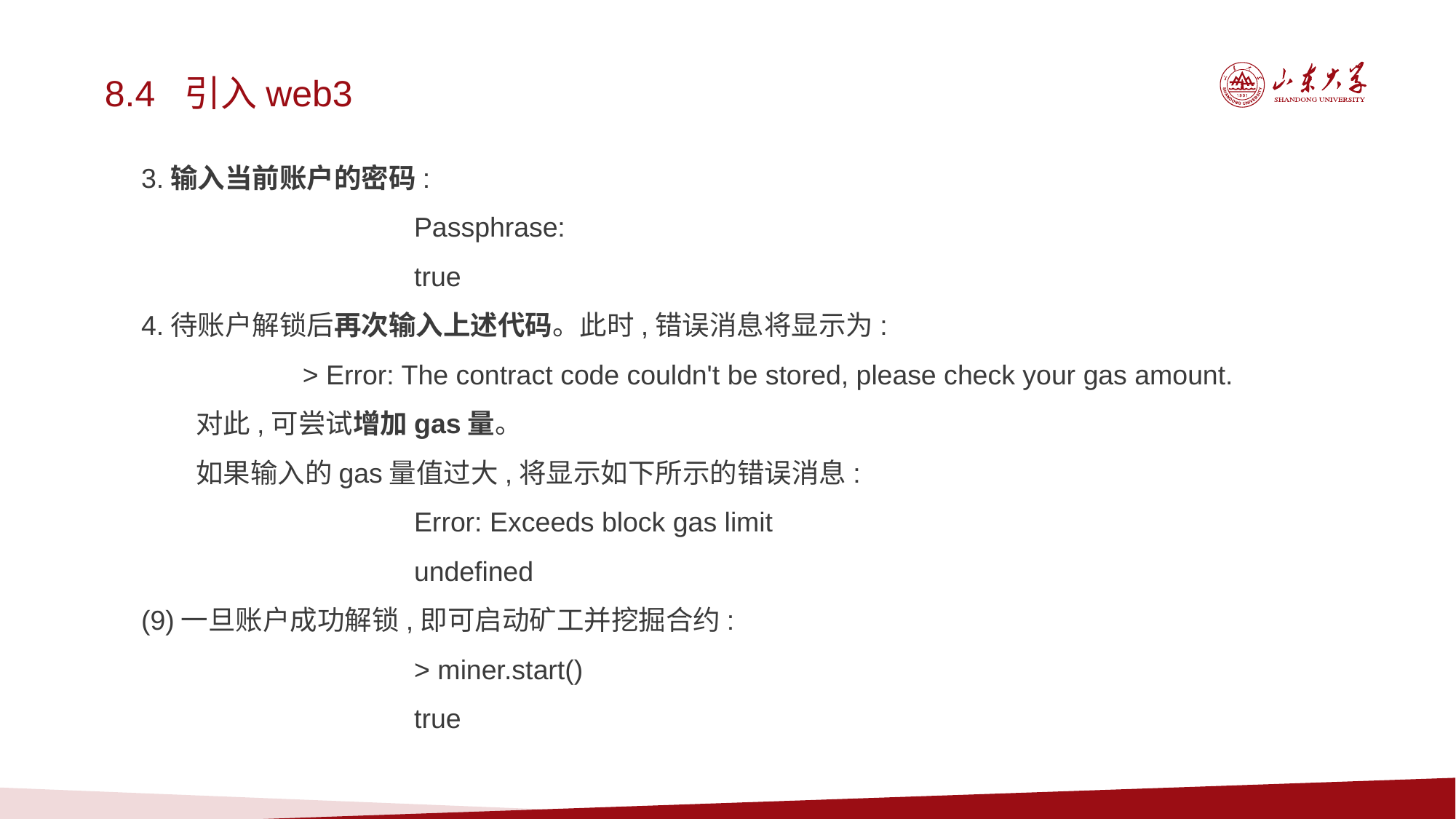

8.4  引入web3
3.输入当前账户的密码:
Passphrase:
true
4.待账户解锁后再次输入上述代码。此时,错误消息将显示为:
> Error: The contract code couldn't be stored, please check your gas amount.
对此,可尝试增加gas量。
如果输入的gas量值过大,将显示如下所示的错误消息:
Error: Exceeds block gas limit
undefined
(9)一旦账户成功解锁,即可启动矿工并挖掘合约:
> miner.start()
true